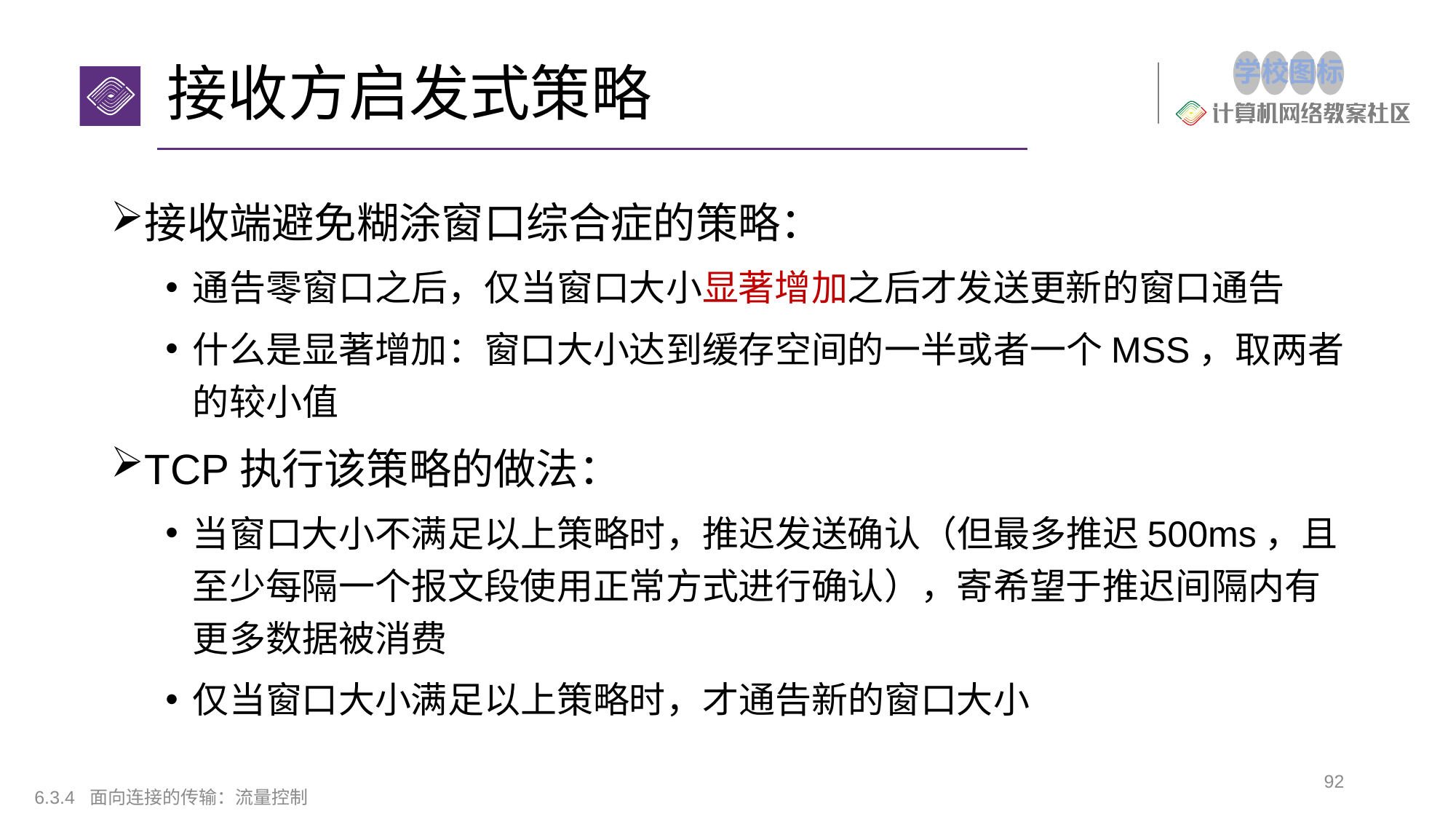

# 接收方启发式策略
接收端避免糊涂窗口综合症的策略：
通告零窗口之后，仅当窗口大小显著增加之后才发送更新的窗口通告
什么是显著增加：窗口大小达到缓存空间的一半或者一个MSS，取两者的较小值
TCP执行该策略的做法：
当窗口大小不满足以上策略时，推迟发送确认（但最多推迟500ms，且至少每隔一个报文段使用正常方式进行确认），寄希望于推迟间隔内有更多数据被消费
仅当窗口大小满足以上策略时，才通告新的窗口大小

92
6.3.4  面向连接的传输：流量控制